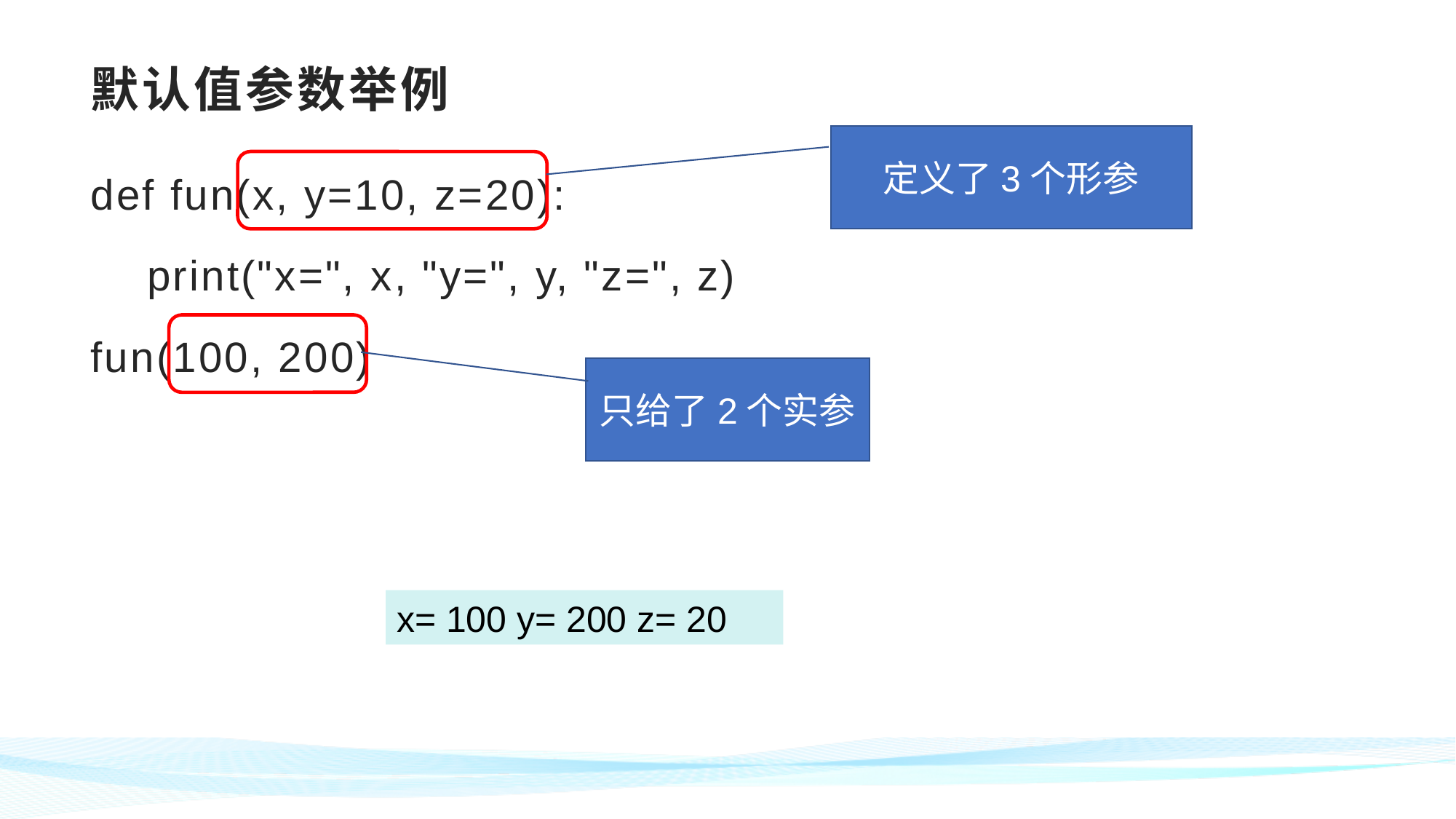

# 默认值参数举例
定义了3个形参
def fun(x, y=10, z=20):
    print("x=", x, "y=", y, "z=", z)
fun(100, 200)

只给了2个实参
x= 100 y= 200 z= 20